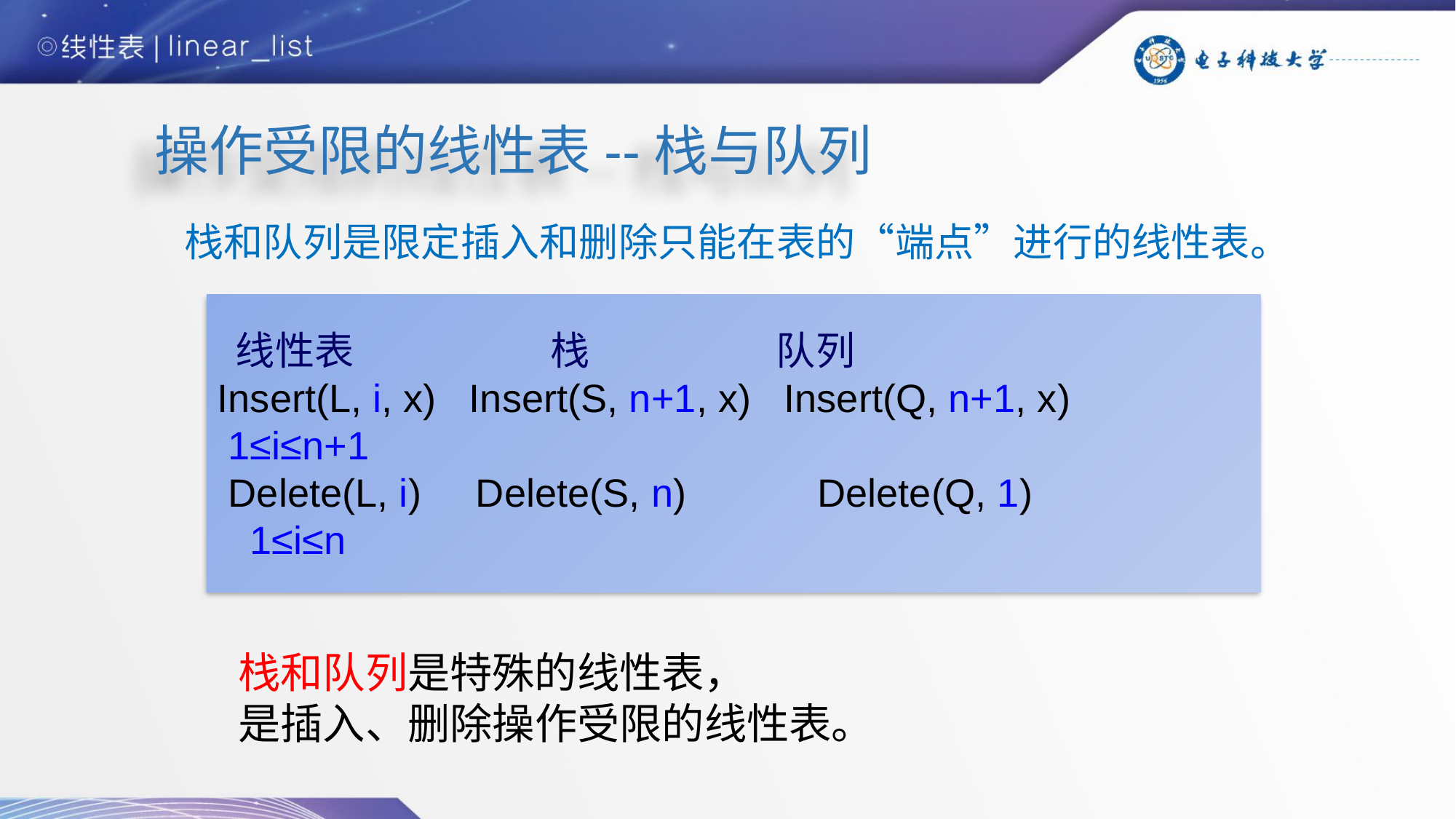

# 操作受限的线性表--栈与队列
      栈和队列是限定插入和删除只能在表的“端点”进行的线性表。
 线性表                      栈                     队列
Insert(L, i, x)   Insert(S, n+1, x)   Insert(Q, n+1, x)
 1≤i≤n+1
 Delete(L, i)     Delete(S, n)            Delete(Q, 1)
   1≤i≤n
栈和队列是特殊的线性表，
是插入、删除操作受限的线性表。